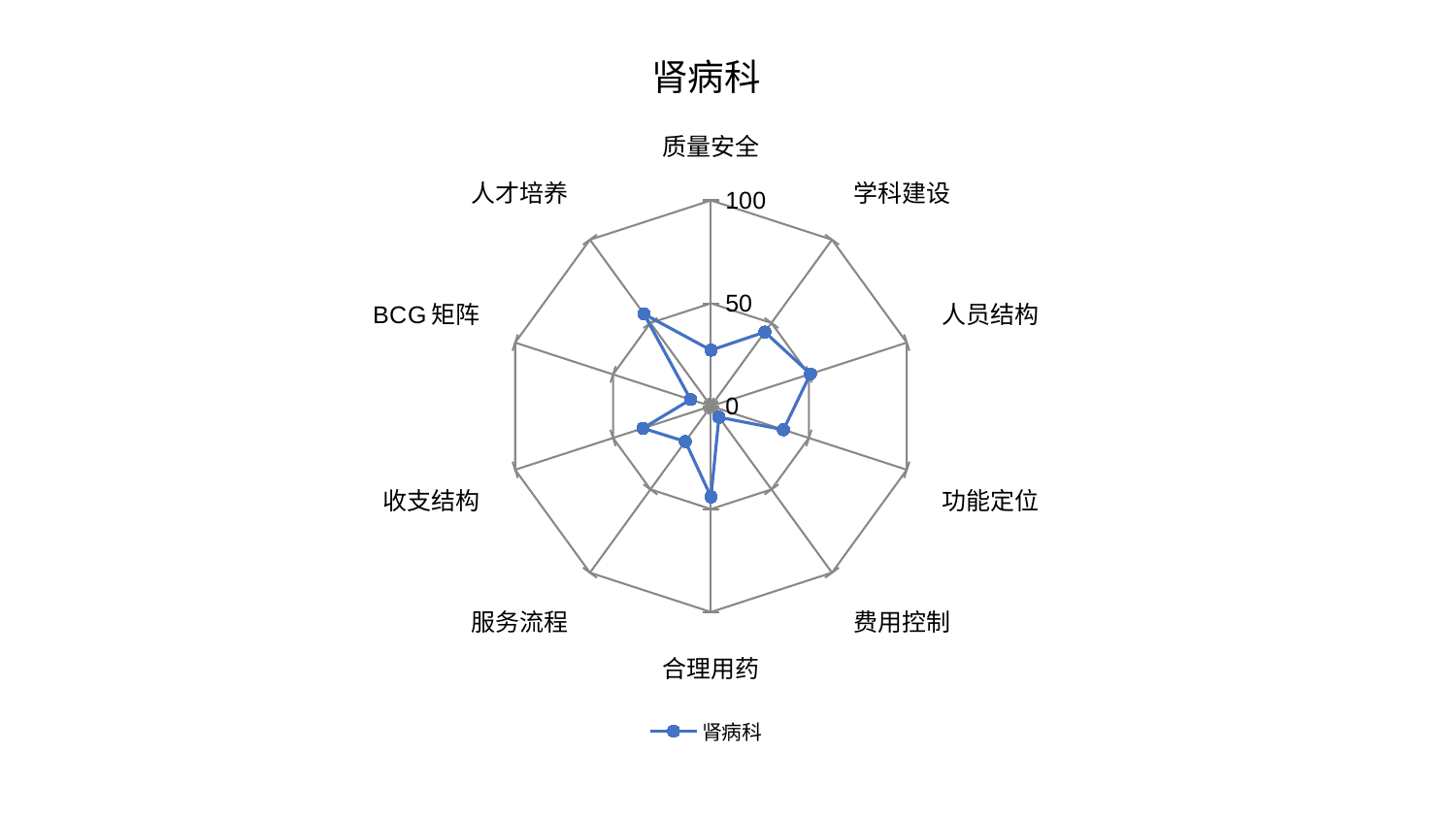

### Chart: 肾病科

| Category | 肾病科 |
|---|---|
| 质量安全 | 27.217919764489466 |
| 学科建设 | 44.53349244692749 |
| 人员结构 | 50.76638947994062 |
| 功能定位 | 37.031883253305054 |
| 费用控制 | 6.607783130432824 |
| 合理用药 | 44.03886625471687 |
| 服务流程 | 21.217610124043738 |
| 收支结构 | 34.721543138315475 |
| BCG矩阵 | 10.412311240633356 |
| 人才培养 | 55.41698484304877 |
127